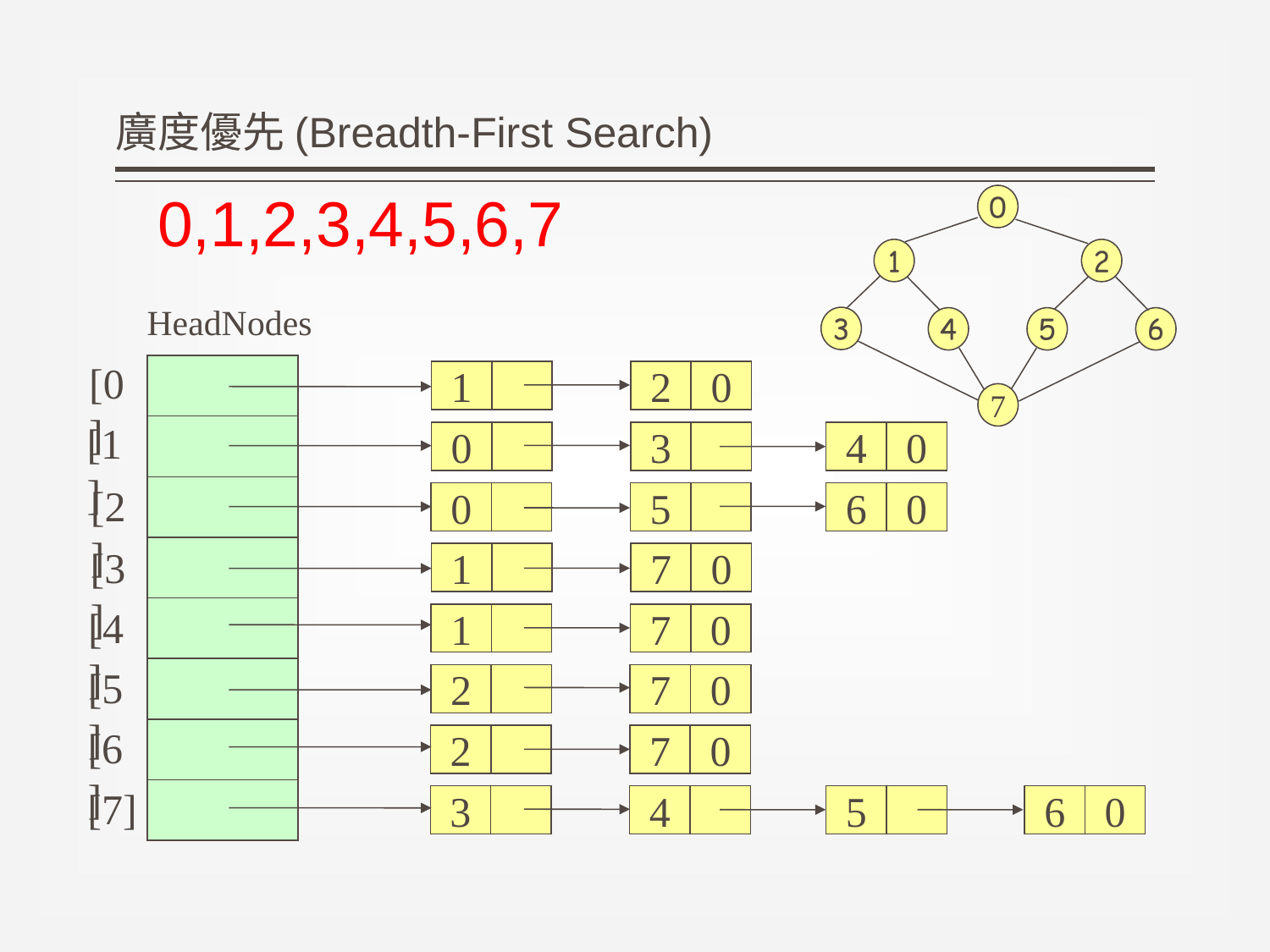

# 廣度優先(Breadth-First Search)
0,1,2,3,4,5,6,7
0

1
2

HeadNodes
3
4
5
6

[0]

1

2
0
7

[1]

0

3

4
0

[2]

0

5

6
0

[3]

1

7
0

[4]

1

7
0

[5]

2

7
0

[6]

2

7
0

[7]

3

4

5

6
0